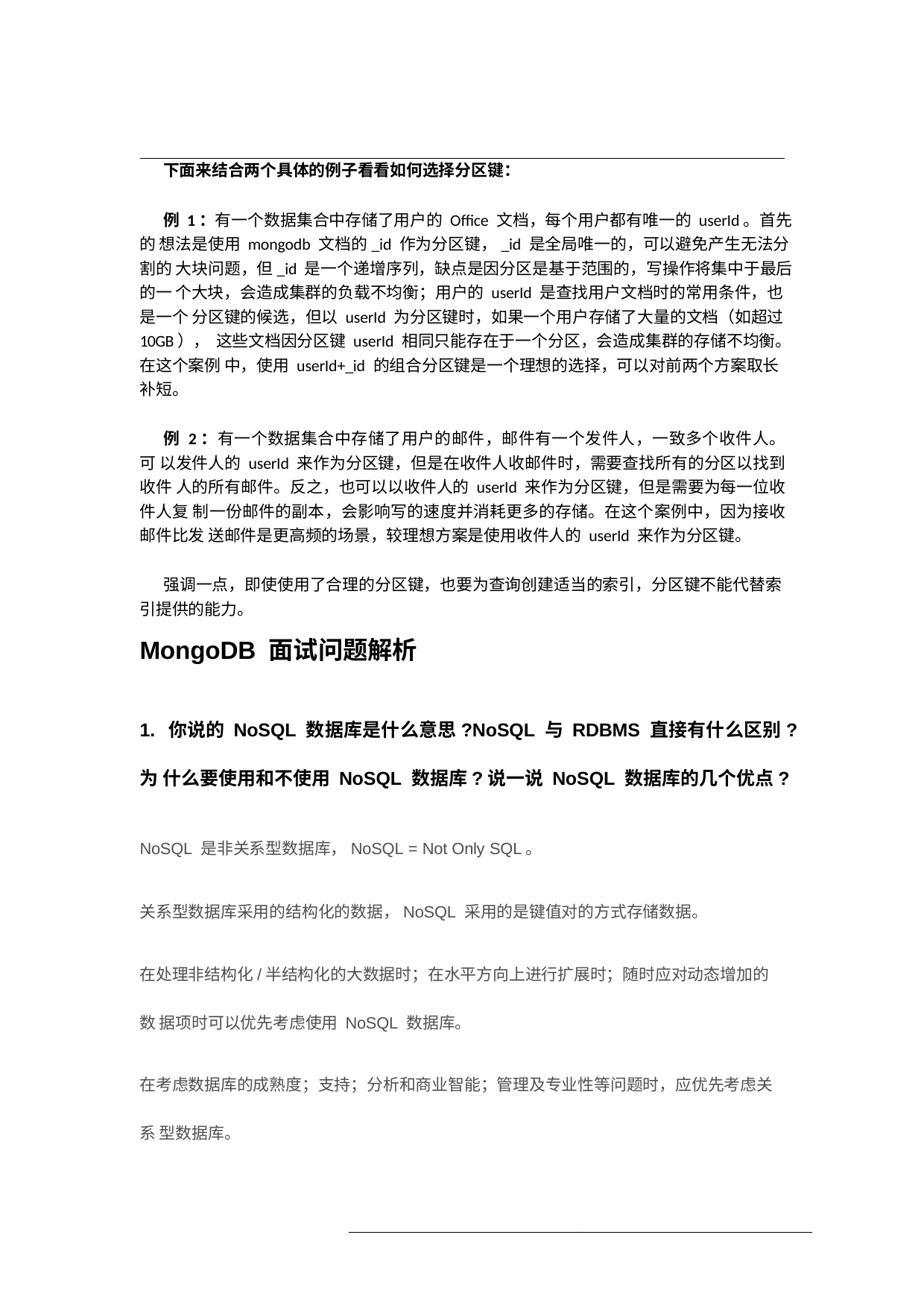

下面来结合两个具体的例子看看如何选择分区键：

例 1：有一个数据集合中存储了用户的 Office 文档，每个用户都有唯一的 userId。首先的 想法是使用 mongodb 文档的_id 作为分区键，_id 是全局唯一的，可以避免产生无法分割的 大块问题，但_id 是一个递增序列，缺点是因分区是基于范围的，写操作将集中于最后的一 个大块，会造成集群的负载不均衡；用户的 userId 是查找用户文档时的常用条件，也是一个 分区键的候选，但以 userId 为分区键时，如果一个用户存储了大量的文档（如超过 10GB），  这些文档因分区键 userId 相同只能存在于一个分区，会造成集群的存储不均衡。在这个案例 中，使用 userId+_id 的组合分区键是一个理想的选择，可以对前两个方案取长补短。

例 2：有一个数据集合中存储了用户的邮件，邮件有一个发件人，一致多个收件人。可 以发件人的 userId 来作为分区键，但是在收件人收邮件时，需要查找所有的分区以找到收件 人的所有邮件。反之，也可以以收件人的 userId 来作为分区键，但是需要为每一位收件人复 制一份邮件的副本，会影响写的速度并消耗更多的存储。在这个案例中，因为接收邮件比发 送邮件是更高频的场景，较理想方案是使用收件人的 userId 来作为分区键。

强调一点，即使使用了合理的分区键，也要为查询创建适当的索引，分区键不能代替索 引提供的能力。
MongoDB 面试问题解析

1. 你说的 NoSQL 数据库是什么意思?NoSQL 与 RDBMS 直接有什么区别?为 什么要使用和不使用 NoSQL 数据库?说一说 NoSQL 数据库的几个优点?

NoSQL 是非关系型数据库，NoSQL = Not Only SQL。

关系型数据库采用的结构化的数据，NoSQL 采用的是键值对的方式存储数据。
在处理非结构化/半结构化的大数据时；在水平方向上进行扩展时；随时应对动态增加的数 据项时可以优先考虑使用 NoSQL 数据库。
在考虑数据库的成熟度；支持；分析和商业智能；管理及专业性等问题时，应优先考虑关系 型数据库。